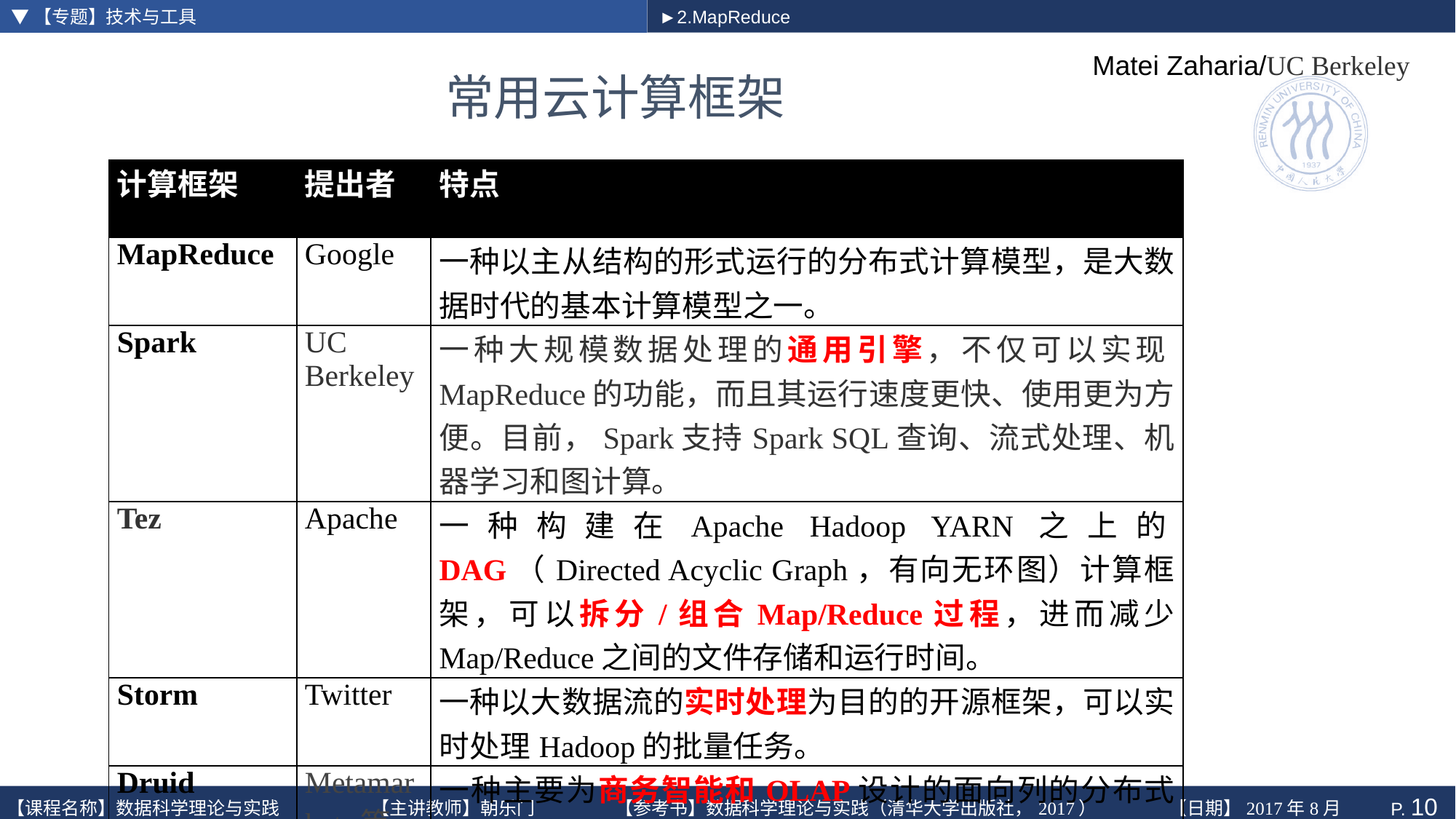

▼【专题】技术与工具
►2.MapReduce
Matei Zaharia/UC Berkeley
# 常用云计算框架
| 计算框架 | 提出者 | 特点 |
| --- | --- | --- |
| MapReduce | Google | 一种以主从结构的形式运行的分布式计算模型，是大数据时代的基本计算模型之一。 |
| Spark | UC Berkeley | 一种大规模数据处理的通用引擎，不仅可以实现MapReduce的功能，而且其运行速度更快、使用更为方便。目前，Spark支持Spark SQL查询、流式处理、机器学习和图计算。 |
| Tez | Apache | 一种构建在Apache Hadoop YARN之上的DAG（Directed Acyclic Graph，有向无环图）计算框架，可以拆分/组合Map/Reduce过程，进而减少 Map/Reduce之间的文件存储和运行时间。 |
| Storm | Twitter | 一种以大数据流的实时处理为目的的开源框架，可以实时处理Hadoop的批量任务。 |
| Druid | Metamarkets等 | 一种主要为商务智能和OLAP设计的面向列的分布式数据存储系统，可支持海量数据的实时查询与分析能力。 |